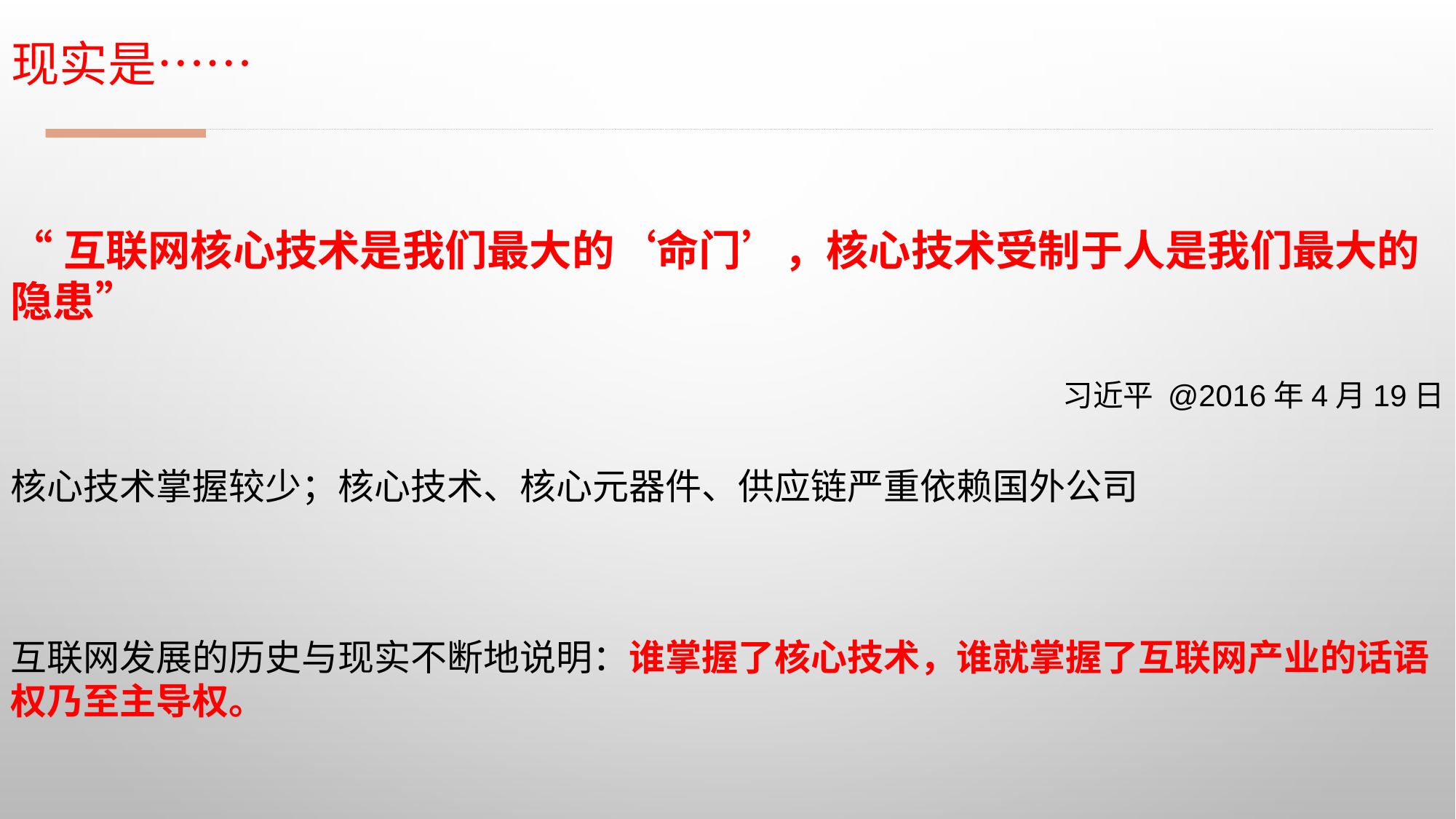

# 现实是……
“互联网核心技术是我们最大的‘命门’，核心技术受制于人是我们最大的隐患”

习近平 @2016年4月19日
核心技术掌握较少；核心技术、核心元器件、供应链严重依赖国外公司

互联网发展的历史与现实不断地说明：谁掌握了核心技术，谁就掌握了互联网产业的话语权乃至主导权。